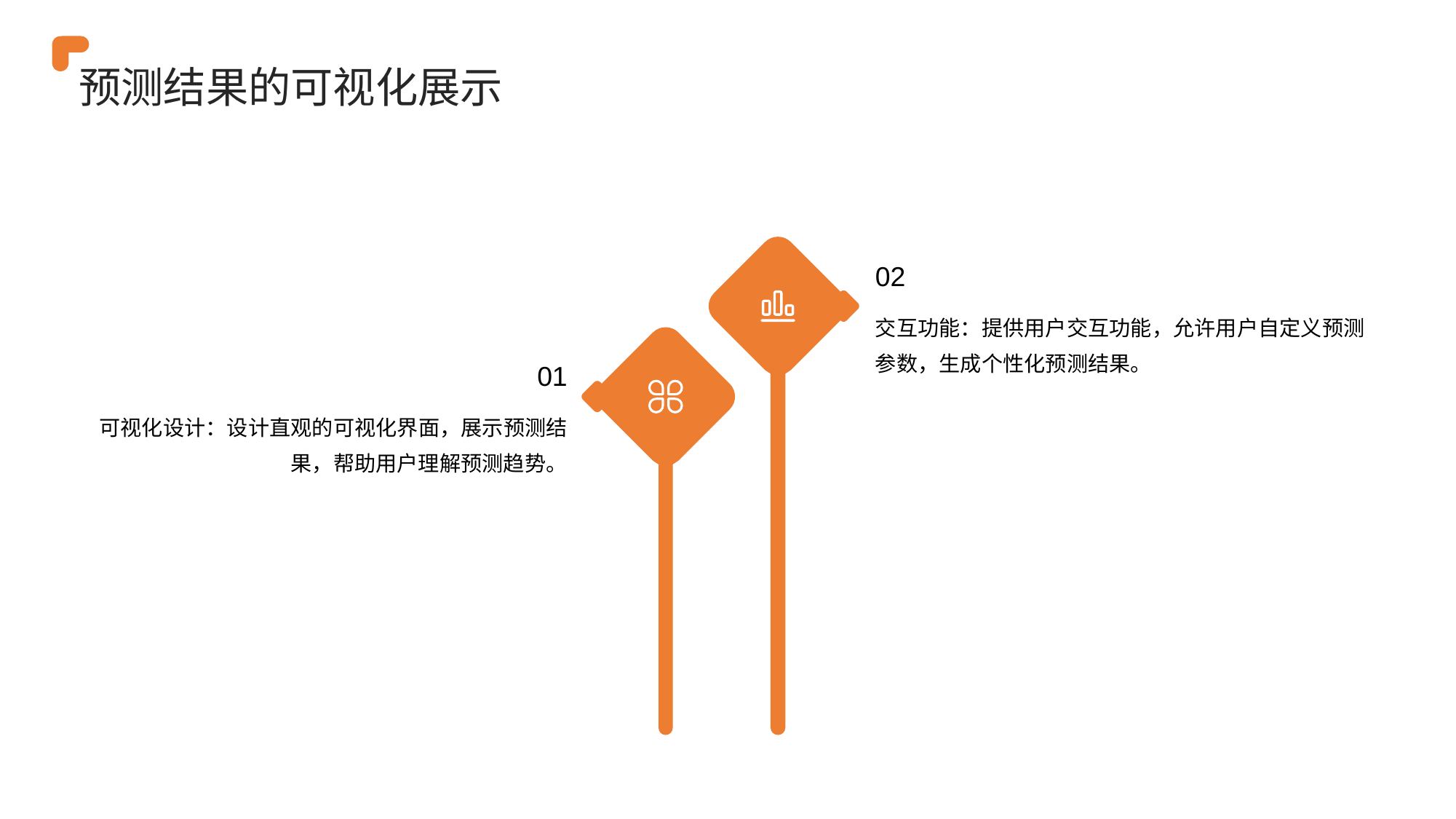

预测结果的可视化展示
02

交互功能：提供用户交互功能，允许用户自定义预测参数，生成个性化预测结果。
01

可视化设计：设计直观的可视化界面，展示预测结果，帮助用户理解预测趋势。